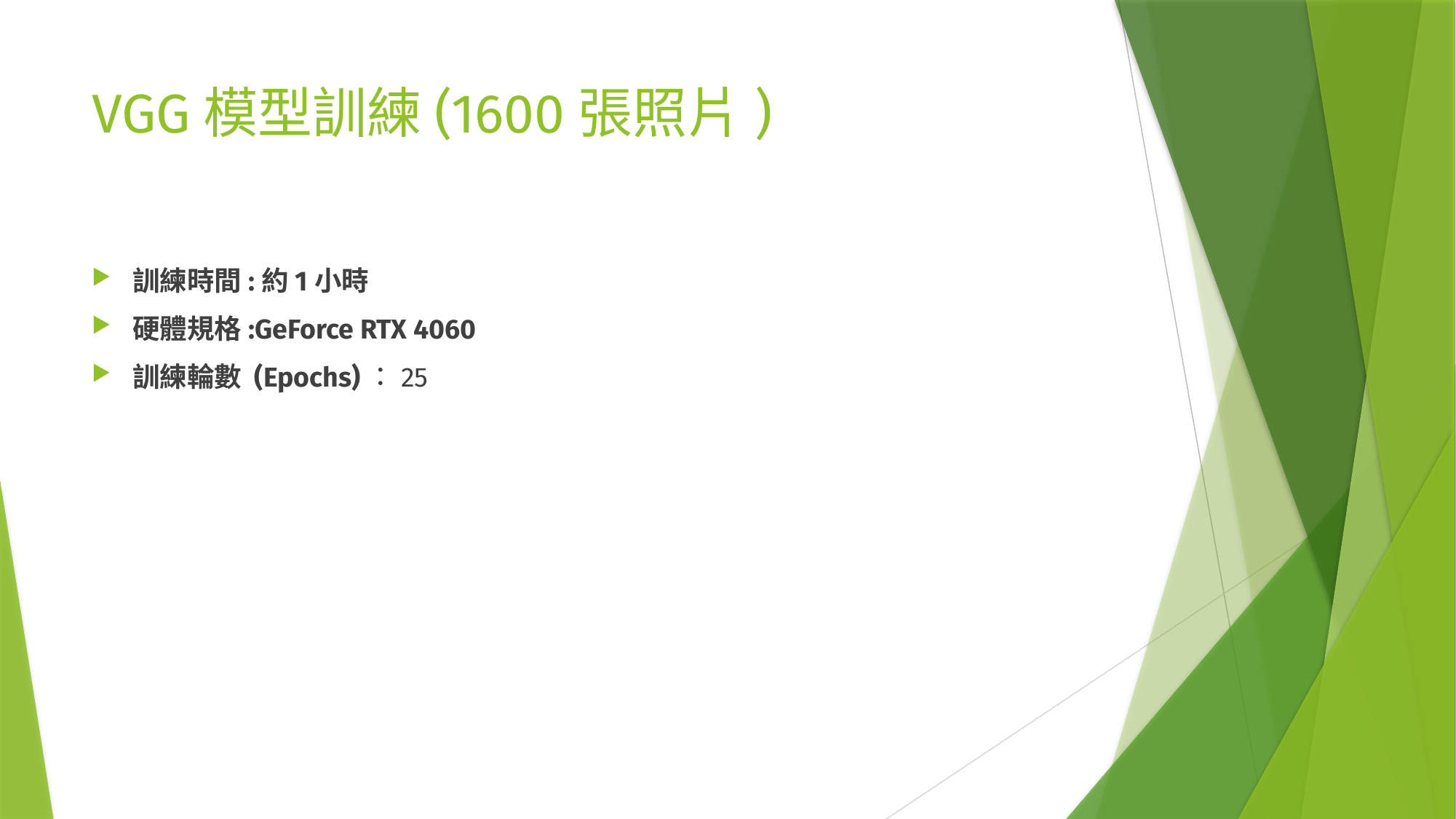

# VGG模型訓練(1600張照片)
訓練時間:約1小時
硬體規格:GeForce RTX 4060
訓練輪數 (Epochs)：25